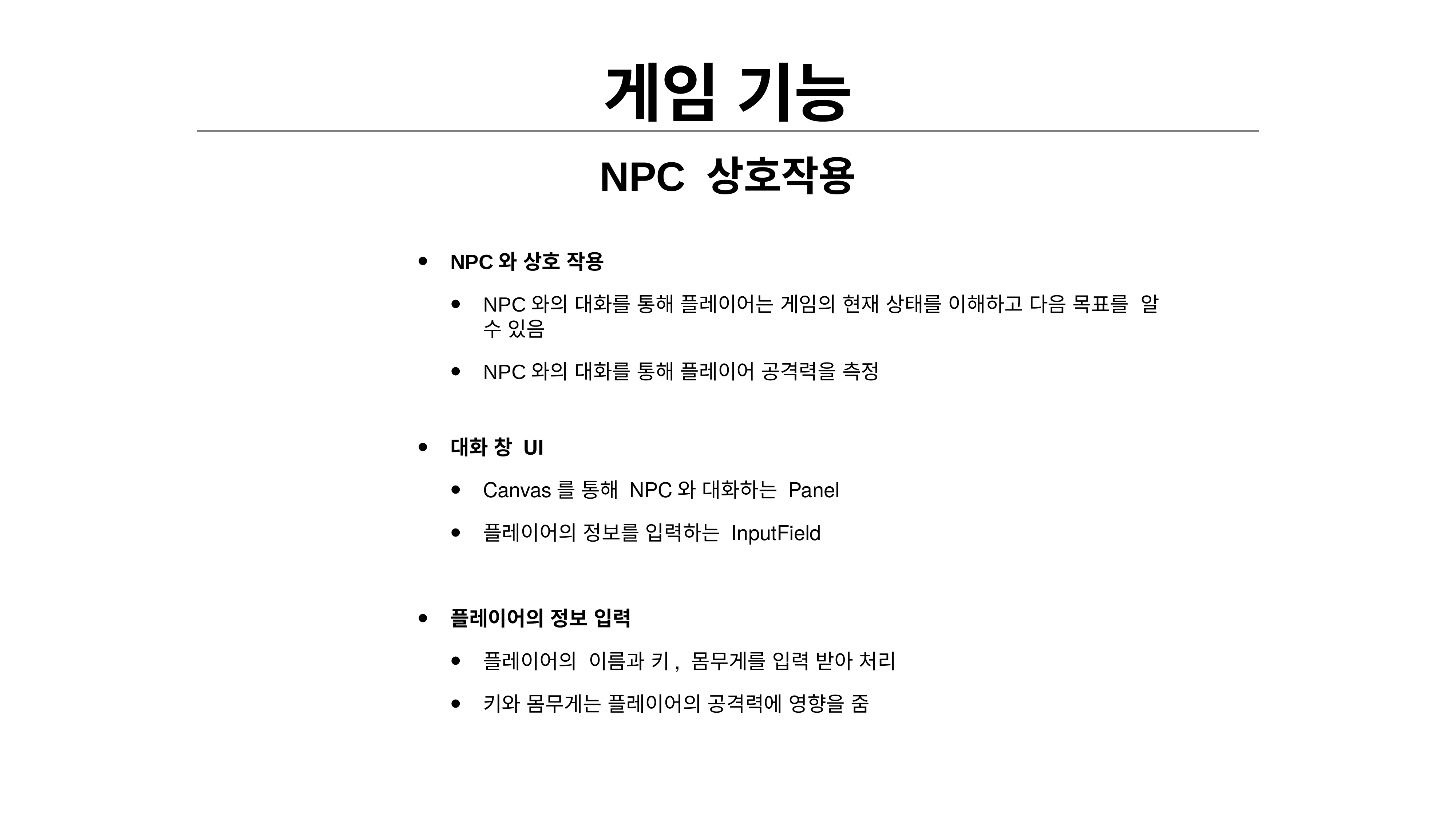

# 게임 기능
NPC 상호작용
NPC와 상호 작용
NPC와의 대화를 통해 플레이어는 게임의 현재 상태를 이해하고 다음 목표를  알 수 있음
NPC와의 대화를 통해 플레이어 공격력을 측정

대화 창 UI
Canvas를 통해 NPC와 대화하는 Panel
플레이어의 정보를 입력하는 InputField

플레이어의 정보 입력
플레이어의  이름과 키, 몸무게를 입력 받아 처리
키와 몸무게는 플레이어의 공격력에 영향을 줌